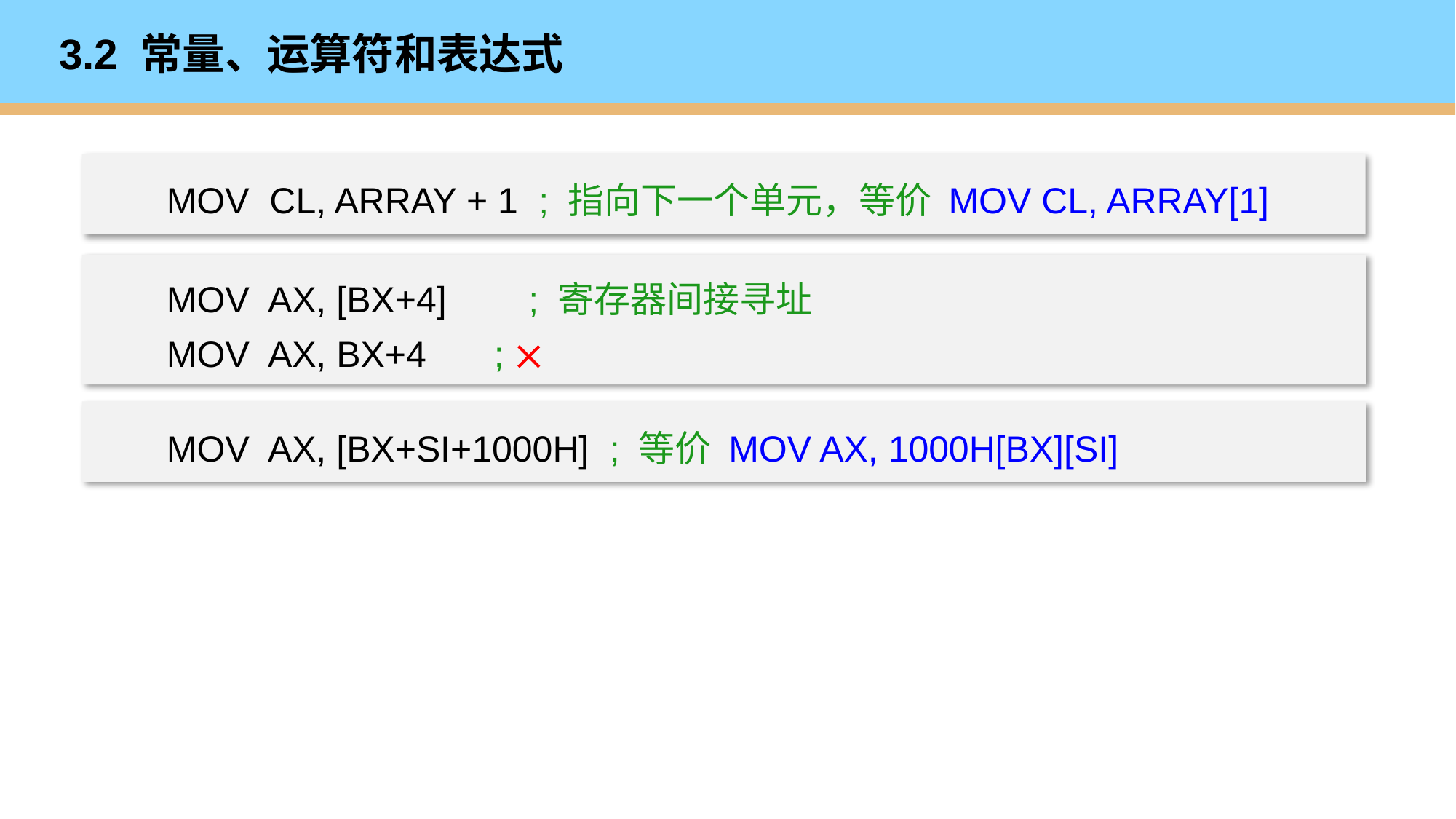

# 3.2 常量、运算符和表达式
MOV  CL, ARRAY + 1  ; 指向下一个单元，等价 MOV CL, ARRAY[1]
MOV  AX, [BX+4]        ; 寄存器间接寻址
MOV  AX, BX+4	; ×
MOV  AX, [BX+SI+1000H]  ; 等价 MOV AX, 1000H[BX][SI]
117